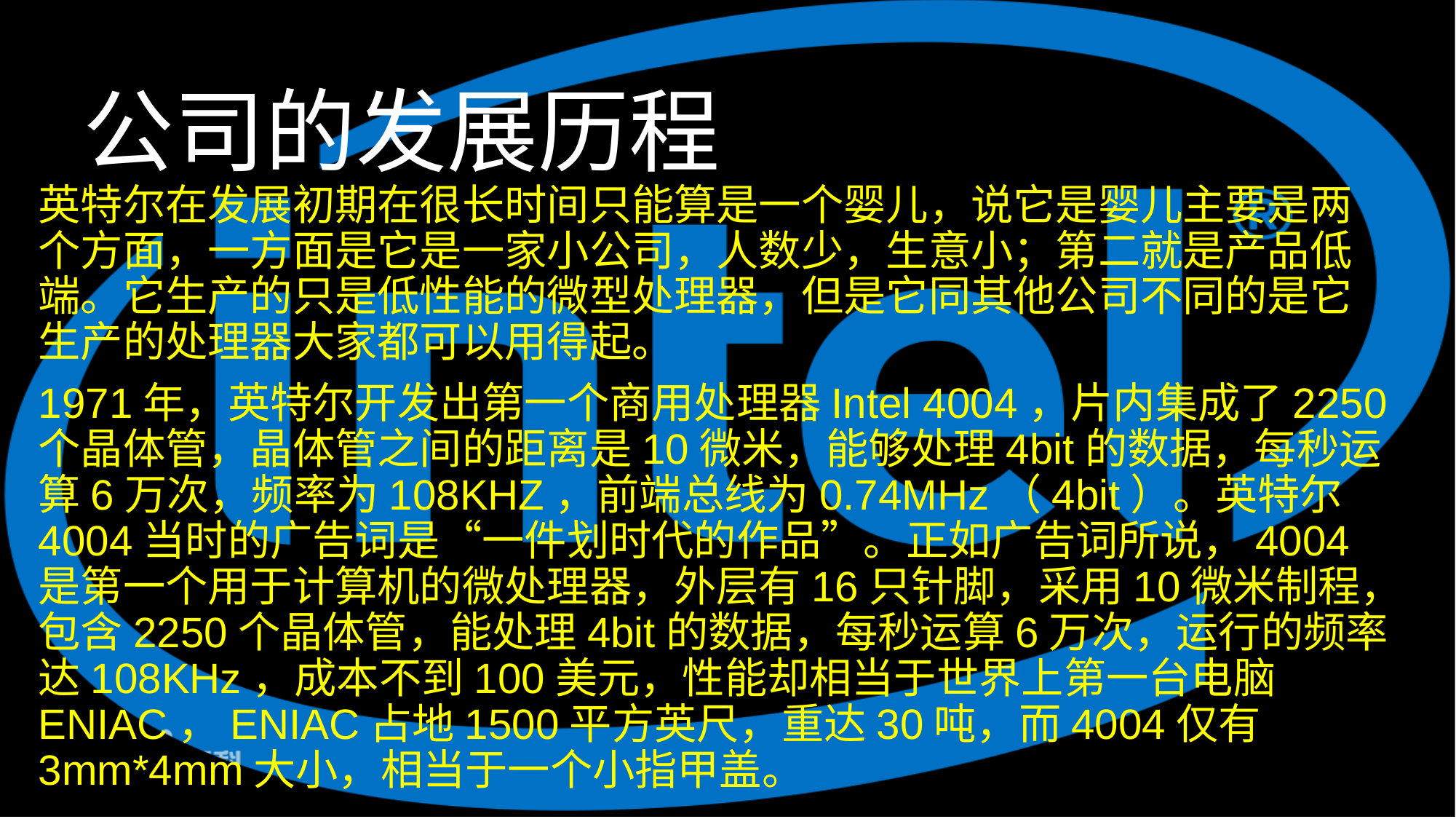

# 公司的发展历程
英特尔在发展初期在很长时间只能算是一个婴儿，说它是婴儿主要是两个方面，一方面是它是一家小公司，人数少，生意小；第二就是产品低端。它生产的只是低性能的微型处理器，但是它同其他公司不同的是它生产的处理器大家都可以用得起。
1971年，英特尔开发出第一个商用处理器Intel 4004，片内集成了2250个晶体管，晶体管之间的距离是10微米，能够处理4bit的数据，每秒运算6万次，频率为108KHZ，前端总线为0.74MHz（4bit）。英特尔 4004当时的广告词是“一件划时代的作品”。正如广告词所说，4004是第一个用于计算机的微处理器，外层有16只针脚，采用10微米制程，包含2250个晶体管，能处理4bit的数据，每秒运算6万次，运行的频率达108KHz，成本不到100美元，性能却相当于世界上第一台电脑ENIAC，ENIAC占地1500平方英尺，重达30吨，而4004仅有3mm*4mm大小，相当于一个小指甲盖。